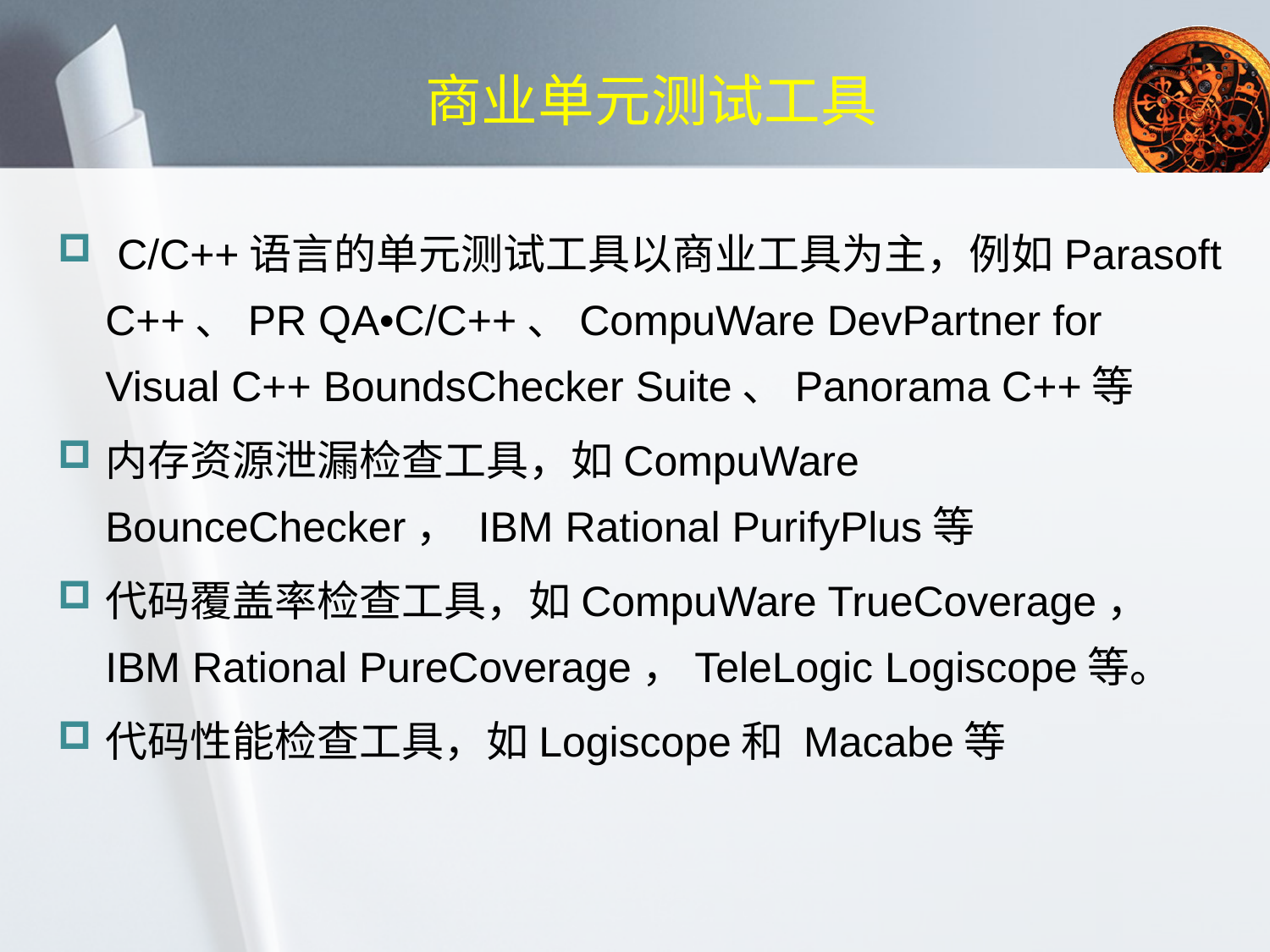

# 商业单元测试工具
 C/C++语言的单元测试工具以商业工具为主，例如Parasoft C++、PR QA•C/C++、CompuWare DevPartner for Visual C++ BoundsChecker Suite、Panorama C++等
内存资源泄漏检查工具，如CompuWare BounceChecker， IBM Rational PurifyPlus等
代码覆盖率检查工具，如CompuWare TrueCoverage， IBM Rational PureCoverage，TeleLogic Logiscope等。
代码性能检查工具，如Logiscope和 Macabe等